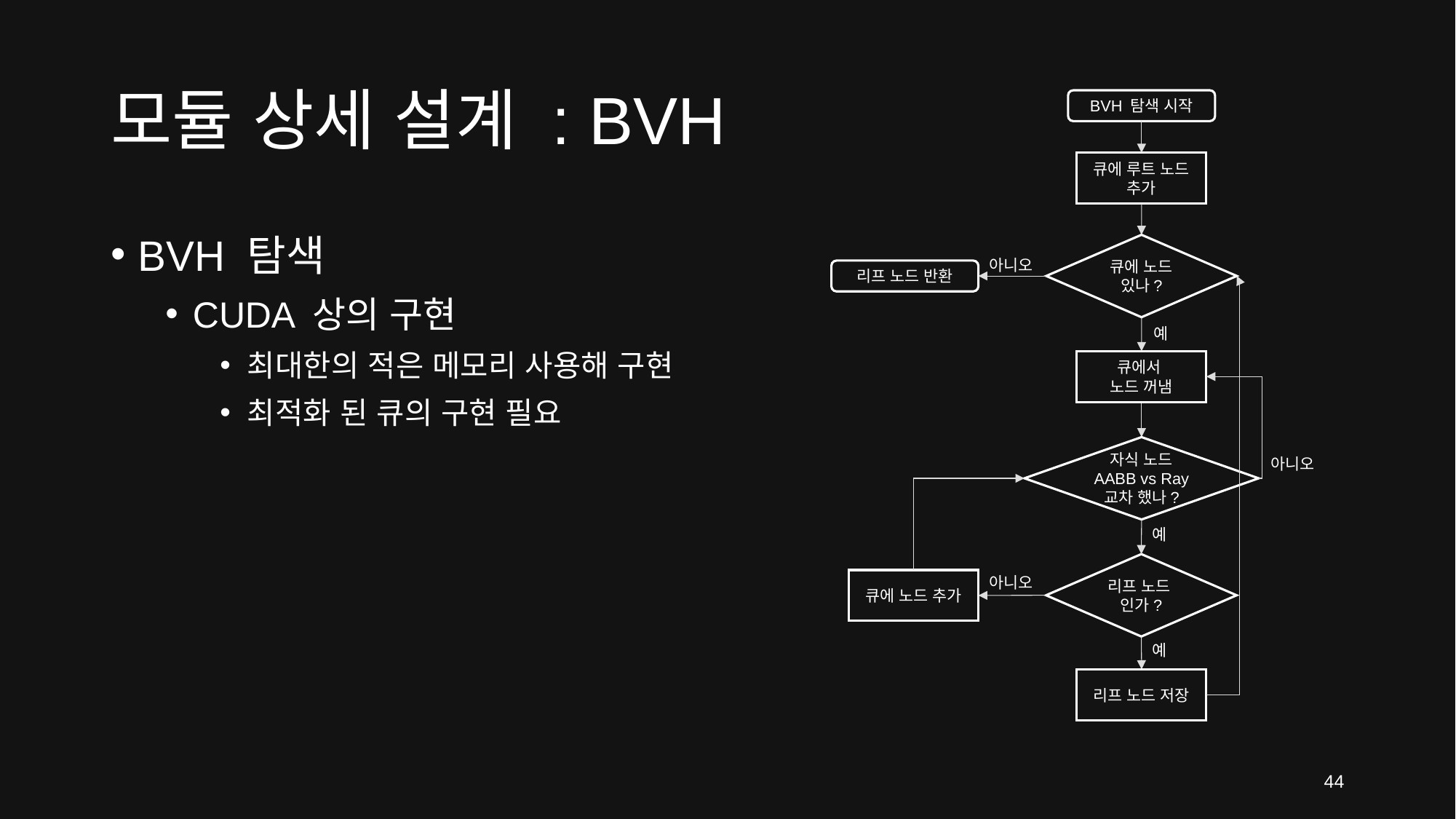

# 모듈 상세 설계 : BVH
BVH 탐색 시작
큐에 루트 노드 추가
BVH 탐색
CUDA 상의 구현
최대한의 적은 메모리 사용해 구현
최적화 된 큐의 구현 필요

큐에 노드 있나?
아니오
리프 노드 반환
예
큐에서
노드 꺼냄
자식 노드
AABB vs Ray
교차 했나?
아니오
예
리프 노드
인가?
아니오
큐에 노드 추가
예
리프 노드 저장
44